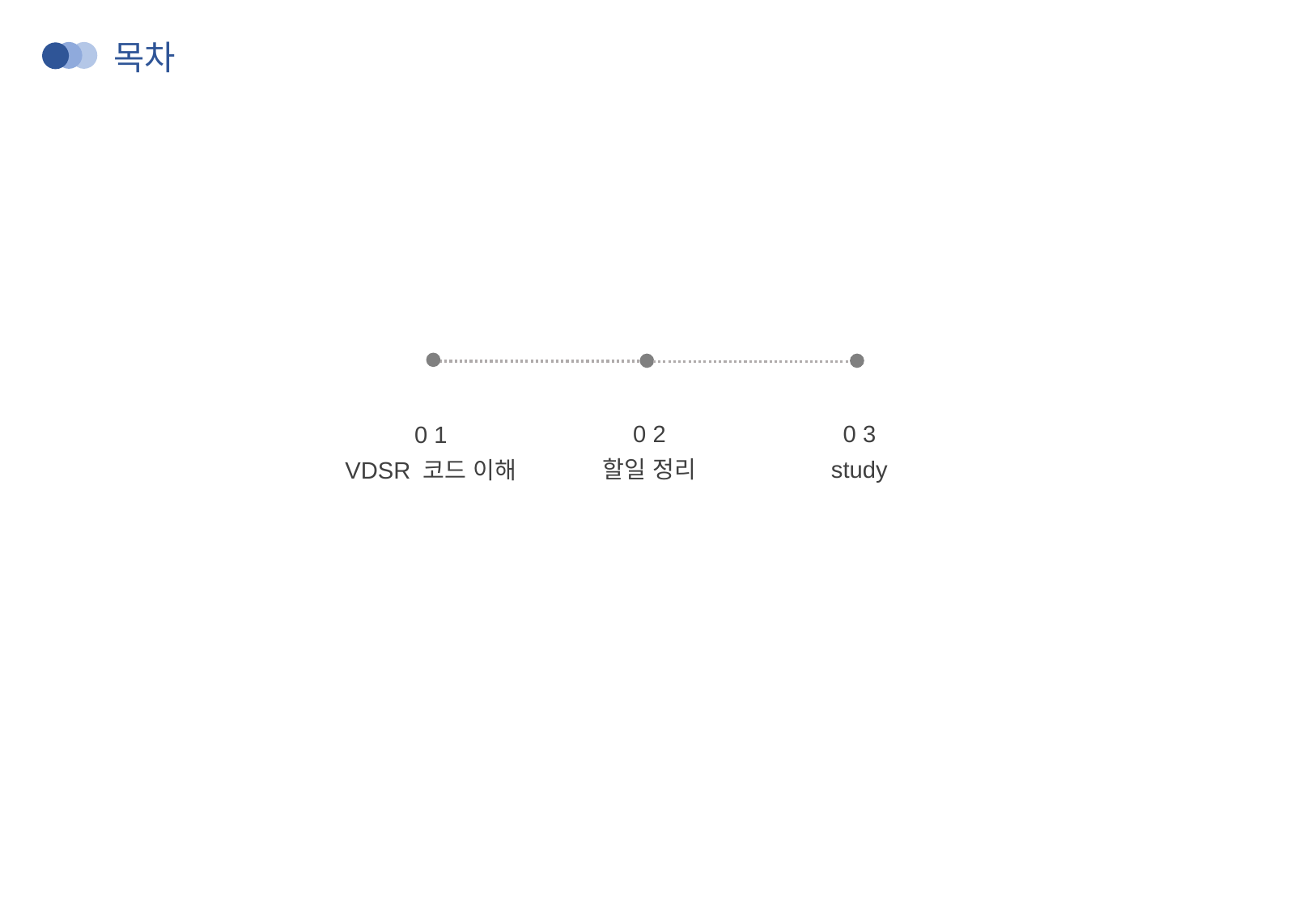

목차

0 2
0 3
0 1
할일 정리
study
VDSR 코드 이해